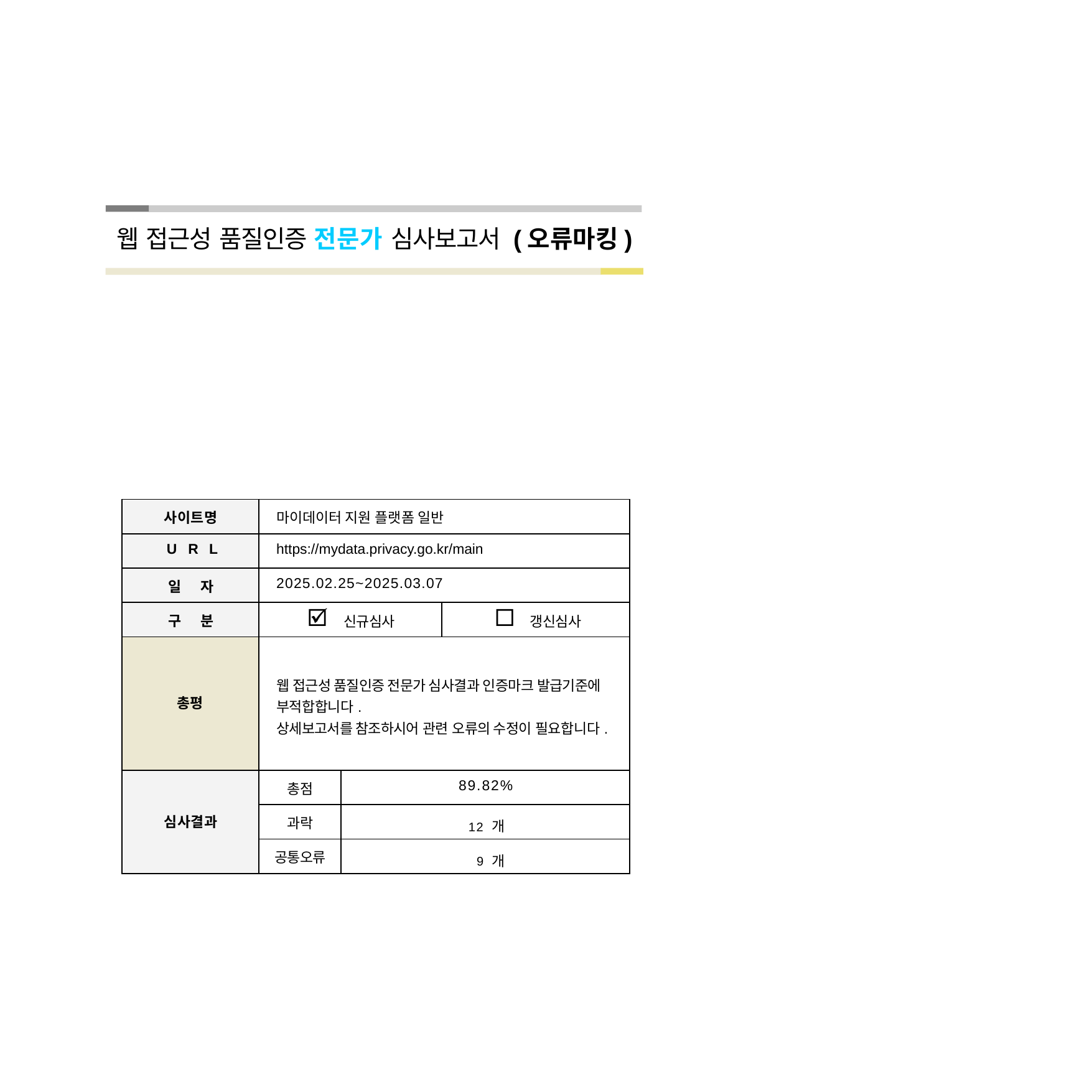

웹 접근성 품질인증 전문가 심사보고서 (오류마킹)

| 사이트명 |  |  | 마이데이터 지원 플랫폼 일반 |  |  |
| --- | --- | --- | --- | --- | --- |
| U | R | L | https://mydata.privacy.go.kr/main |  |  |
| 일 | 자 |  | 2025.02.25~2025.03.07 |  |  |
| 구 | 분 |  | 신규심사 |  | 갱신심사 |
| 총평 |  |  | 웹 접근성 품질인증 전문가 심사결과 인증마크 발급기준에 부적합합니다. 상세보고서를 참조하시어 관련 오류의 수정이 필요합니다. |  |  |
| 심사결과 |  |  | 총점 | 89.82% |  |
|  |  |  | 과락 | 12 개 |  |
|  |  |  | 공통오류 | 9 개 |  |